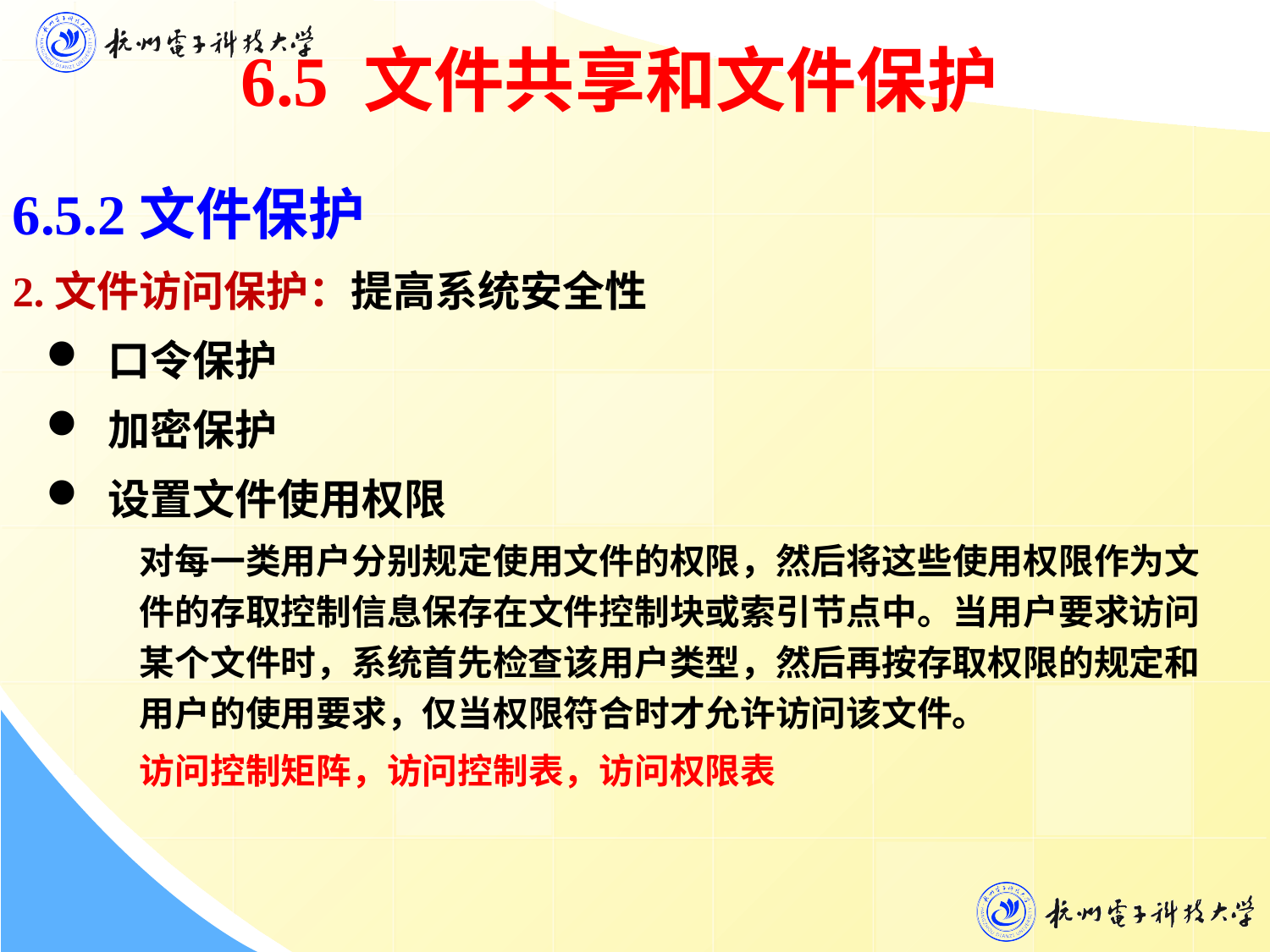

6.5 文件共享和文件保护
6.5.2文件保护
2.文件访问保护：提高系统安全性
 口令保护
 加密保护
 设置文件使用权限
对每一类用户分别规定使用文件的权限，然后将这些使用权限作为文件的存取控制信息保存在文件控制块或索引节点中。当用户要求访问某个文件时，系统首先检查该用户类型，然后再按存取权限的规定和用户的使用要求，仅当权限符合时才允许访问该文件。
访问控制矩阵，访问控制表，访问权限表